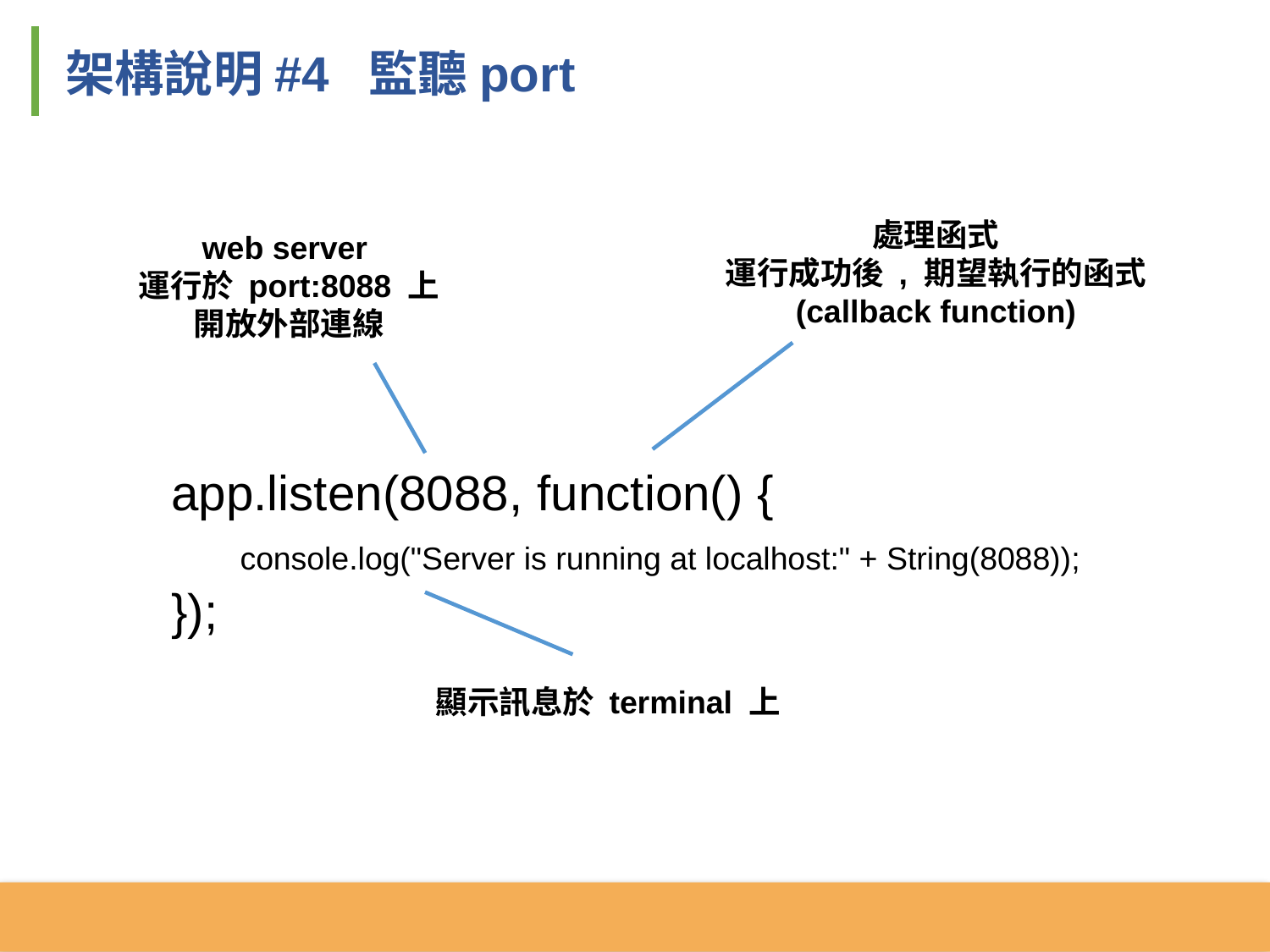

架構說明#4  監聽port
處理函式
運行成功後 , 期望執行的函式
(callback function)
web server
運行於 port:8088 上
開放外部連線
app.listen(8088, function() {
     console.log("Server is running at localhost:" + String(8088));
});
顯示訊息於 terminal 上